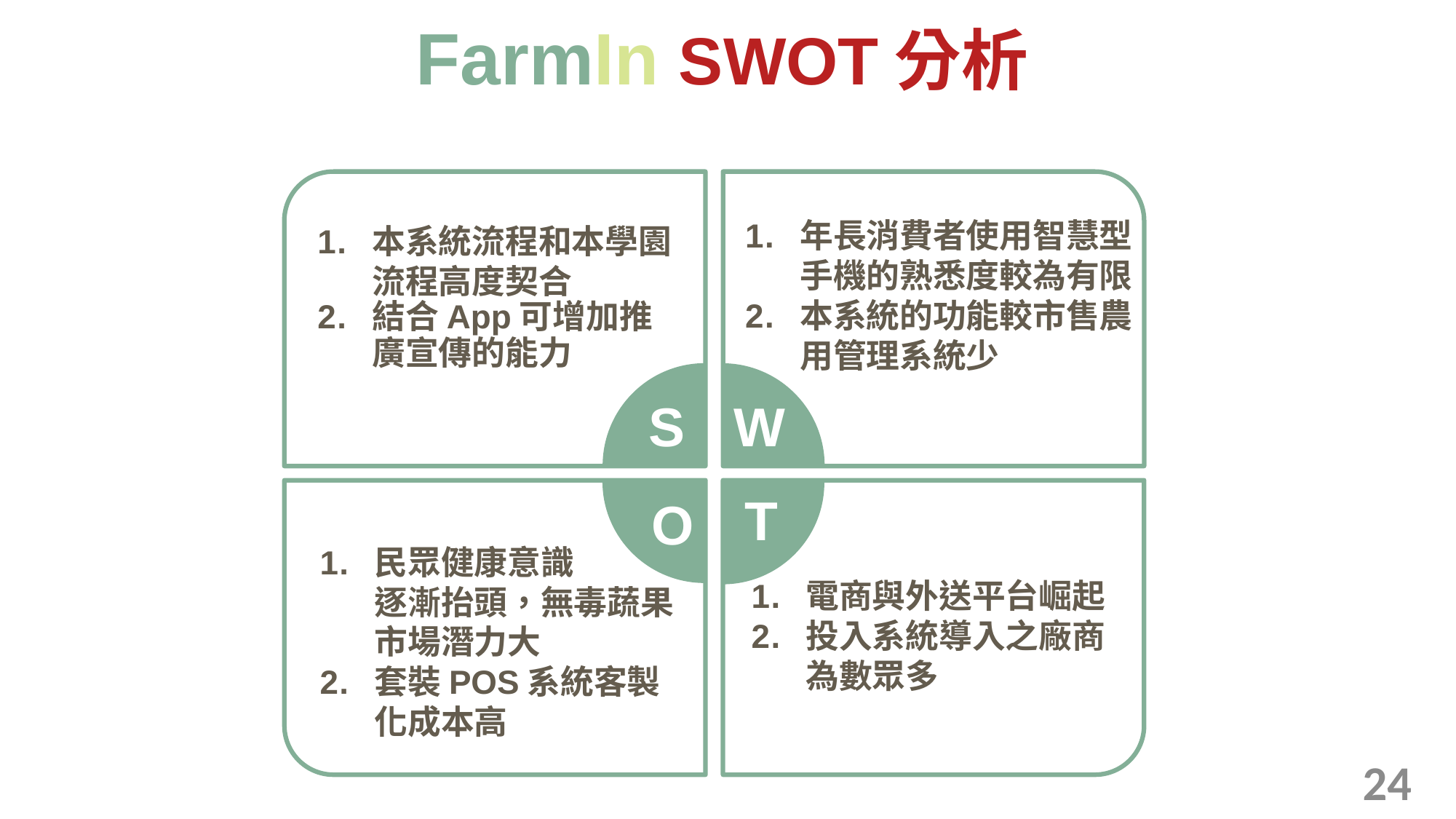

FarmIn SWOT分析

ST策略

透過App.結合會員優惠，
      吸引顧客並提高顧客忠誠度
以本系統與溫室流程高度契合的特點提升本系統的競爭力

本系統流程和本學園流程高度契合
結合App可增加推廣宣傳的能力

S

W
年長消費者使用智慧型手機的熟悉度較為有限
本系統的功能較市售農用管理系統少

將本系統比市售農用管理系統
所缺少之功能補足以增加競爭力

WT策略

SO策略

藉由App.的行銷管道宣傳，
以吸引喜歡無毒蔬果的潛在顧客

將App.設計為較友善年長消費者使用的介面
將溫室所需之農用管理的功能
      與本系統之POS做整合
WO策略

O
民眾健康意識
逐漸抬頭，無毒蔬果市場潛力大
套裝POS系統客製化成本高

T

電商與外送平台崛起
投入系統導入之廠商為數眾多
24